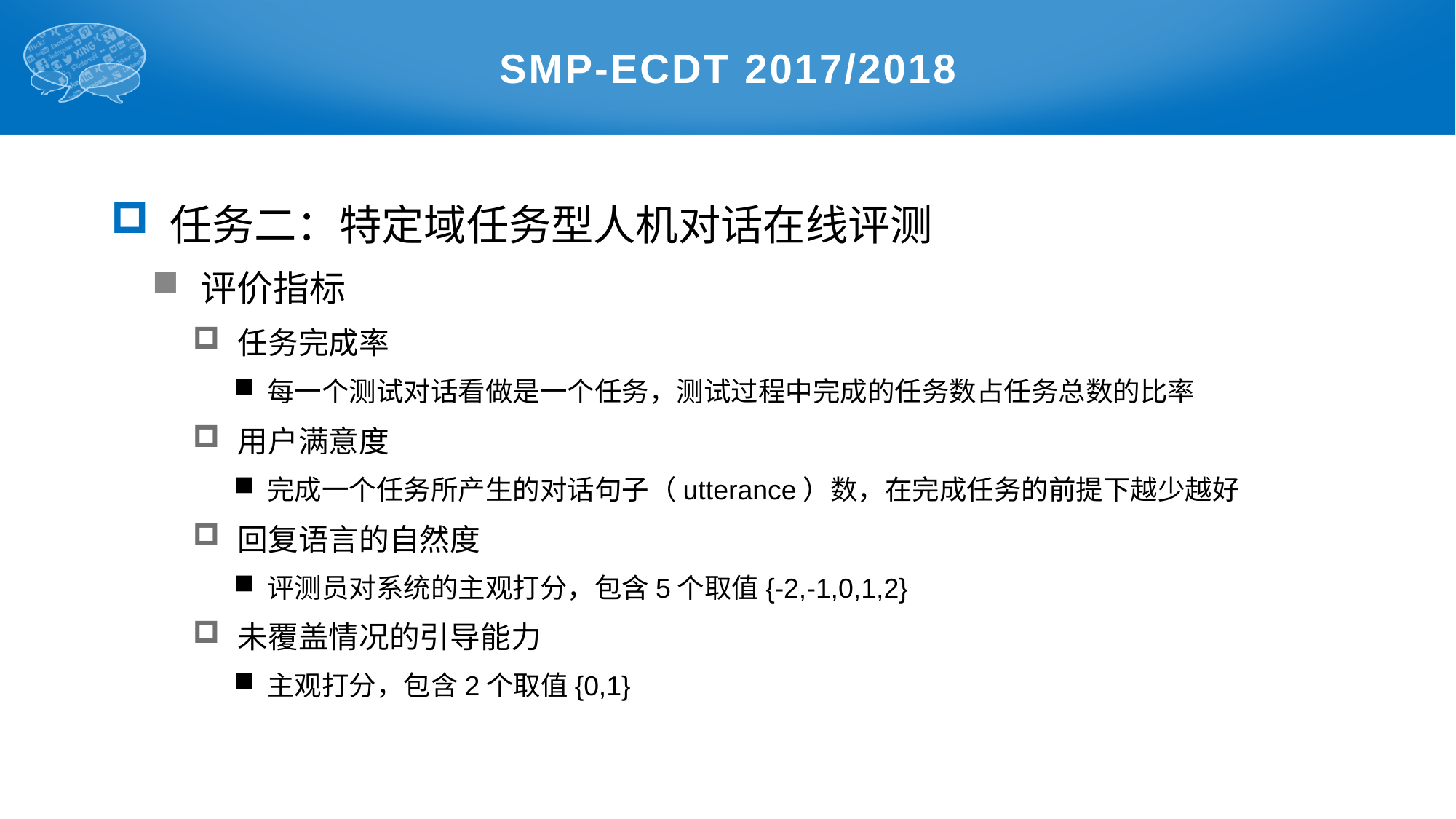

# SMP-ECDT 2017/2018
 任务二：特定域任务型人机对话在线评测
 评价指标
 任务完成率
 每一个测试对话看做是一个任务，测试过程中完成的任务数占任务总数的比率
 用户满意度
 完成一个任务所产生的对话句子（utterance）数，在完成任务的前提下越少越好
 回复语言的自然度
 评测员对系统的主观打分，包含5个取值{-2,-1,0,1,2}
 未覆盖情况的引导能力
 主观打分，包含2个取值{0,1}